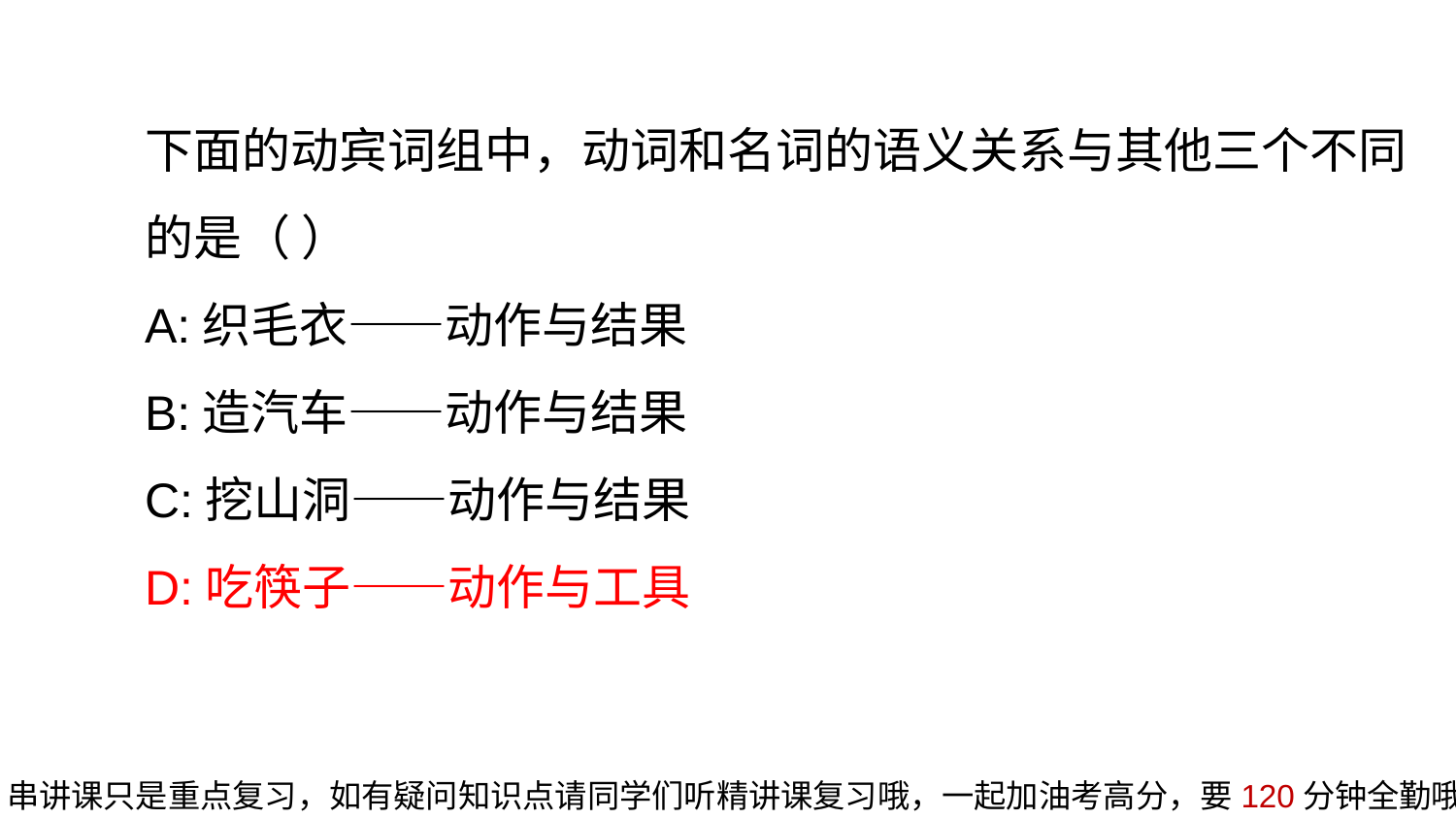

下面的动宾词组中，动词和名词的语义关系与其他三个不同的是（ ）
A:织毛衣——动作与结果
B:造汽车——动作与结果
C:挖山洞——动作与结果
D:吃筷子——动作与工具